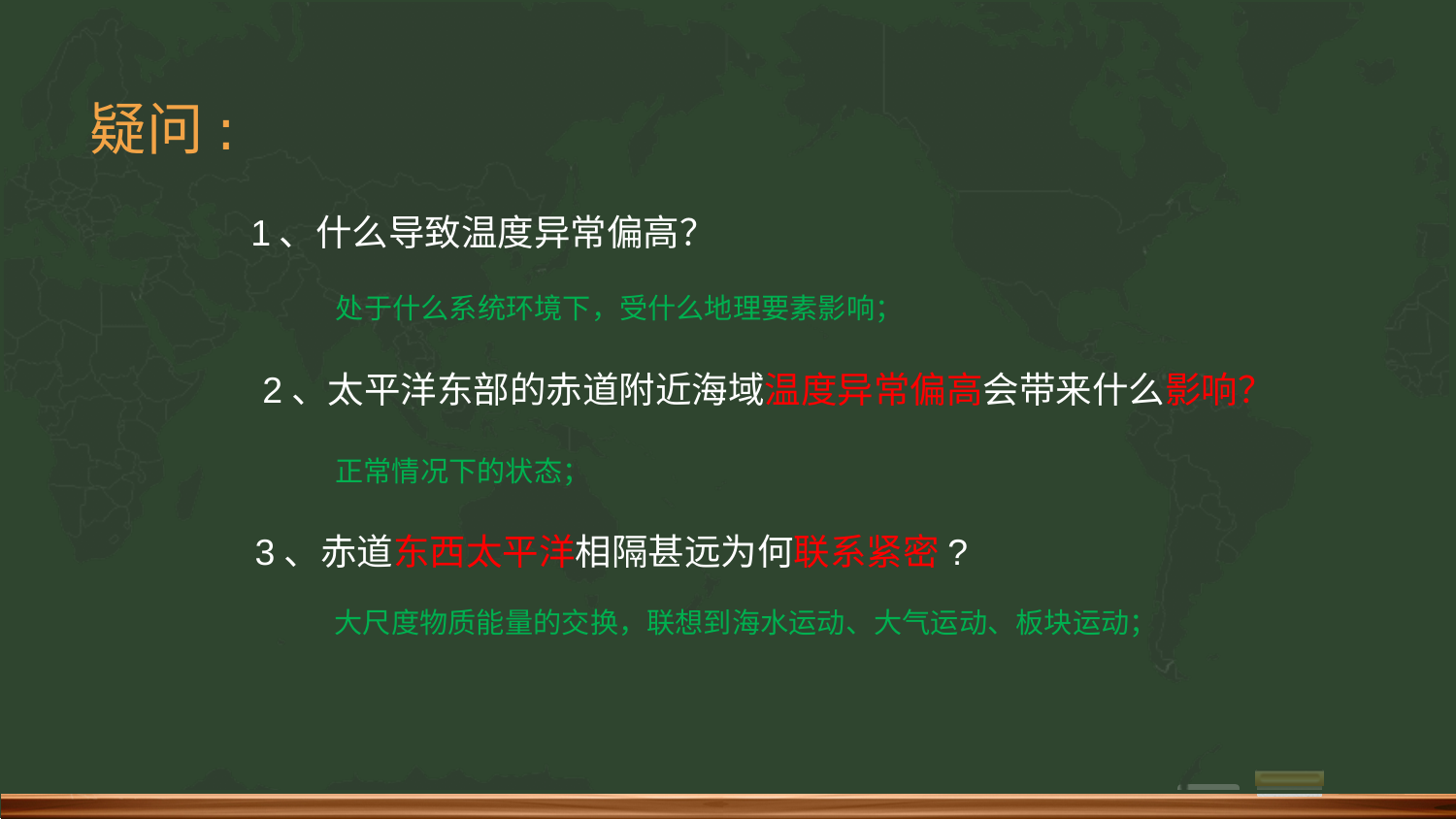

疑问:
1、什么导致温度异常偏高？
处于什么系统环境下，受什么地理要素影响；
2、太平洋东部的赤道附近海域温度异常偏高会带来什么影响？
正常情况下的状态；
3、赤道东西太平洋相隔甚远为何联系紧密?
大尺度物质能量的交换，联想到海水运动、大气运动、板块运动；